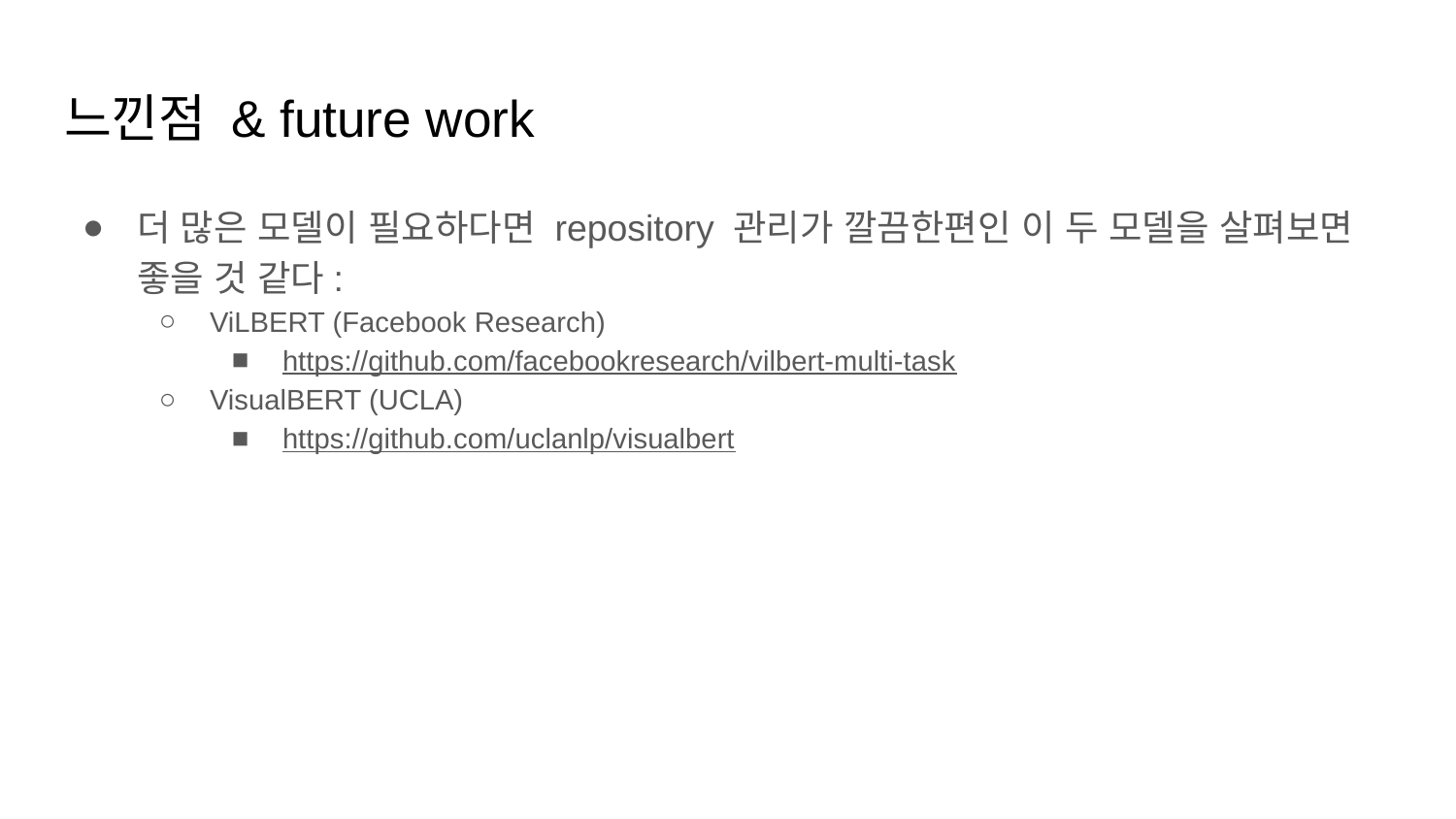

# 느낀점 & future work
더 많은 모델이 필요하다면 repository 관리가 깔끔한편인 이 두 모델을 살펴보면 좋을 것 같다:
ViLBERT (Facebook Research)
https://github.com/facebookresearch/vilbert-multi-task
VisualBERT (UCLA)
https://github.com/uclanlp/visualbert